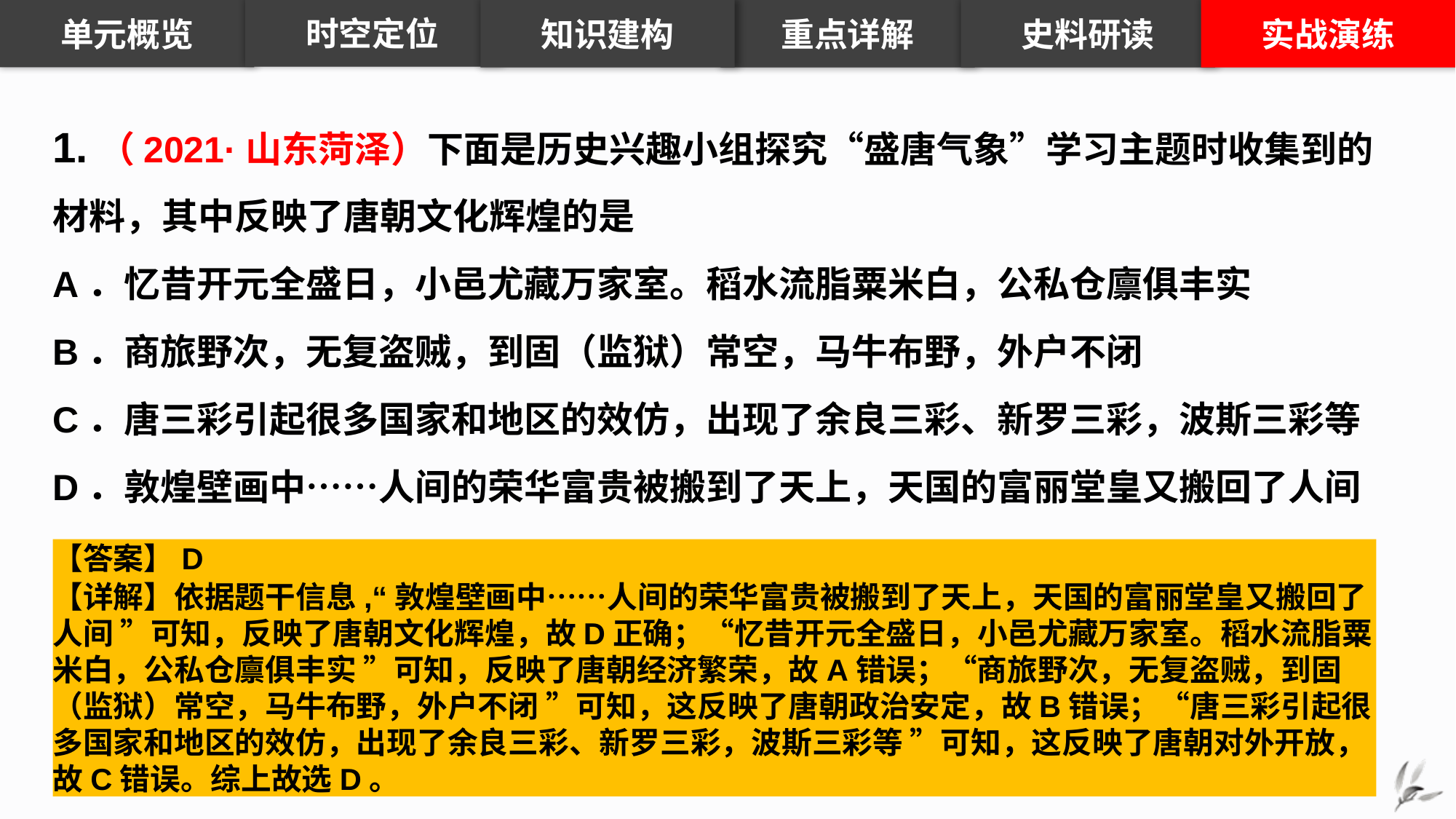

知识建构
重点详解
史料研读

实战演练
时空定位
单元概览
1.（2021·山东菏泽）下面是历史兴趣小组探究“盛唐气象”学习主题时收集到的材料，其中反映了唐朝文化辉煌的是
A．忆昔开元全盛日，小邑尤藏万家室。稻水流脂粟米白，公私仓廪俱丰实
B．商旅野次，无复盗贼，到固（监狱）常空，马牛布野，外户不闭
C．唐三彩引起很多国家和地区的效仿，出现了余良三彩、新罗三彩，波斯三彩等
D．敦煌壁画中……人间的荣华富贵被搬到了天上，天国的富丽堂皇又搬回了人间
【答案】D
【详解】依据题干信息,“敦煌壁画中……人间的荣华富贵被搬到了天上，天国的富丽堂皇又搬回了人间 ”可知，反映了唐朝文化辉煌，故D正确；“忆昔开元全盛日，小邑尤藏万家室。稻水流脂粟米白，公私仓廪俱丰实 ”可知，反映了唐朝经济繁荣，故A错误；“商旅野次，无复盗贼，到固（监狱）常空，马牛布野，外户不闭 ”可知，这反映了唐朝政治安定，故B错误；“唐三彩引起很多国家和地区的效仿，出现了余良三彩、新罗三彩，波斯三彩等 ”可知，这反映了唐朝对外开放，故C错误。综上故选D。